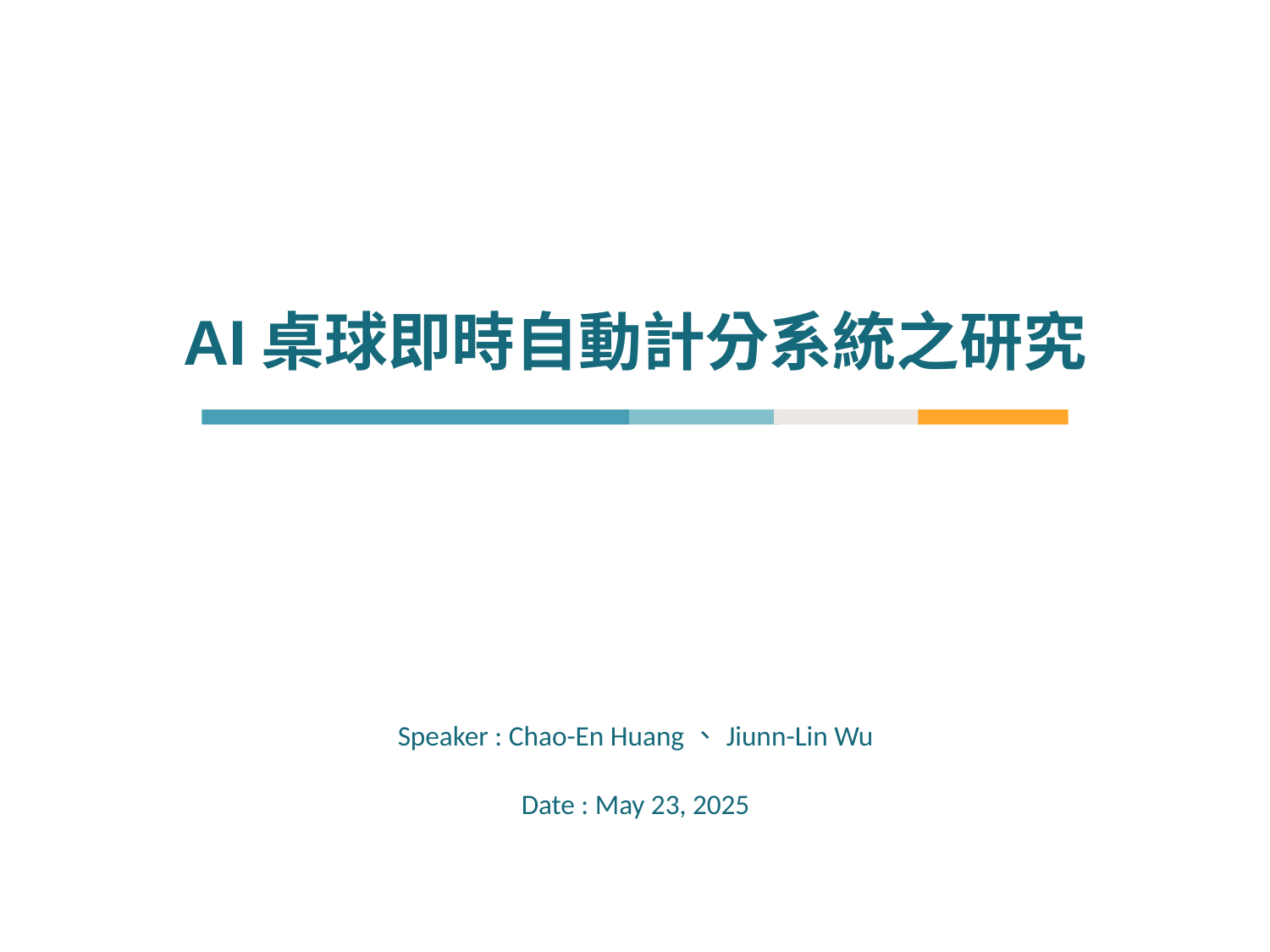

# AI桌球即時自動計分系統之研究

Speaker : Chao-En Huang、Jiunn-Lin Wu
Date : May 23, 2025